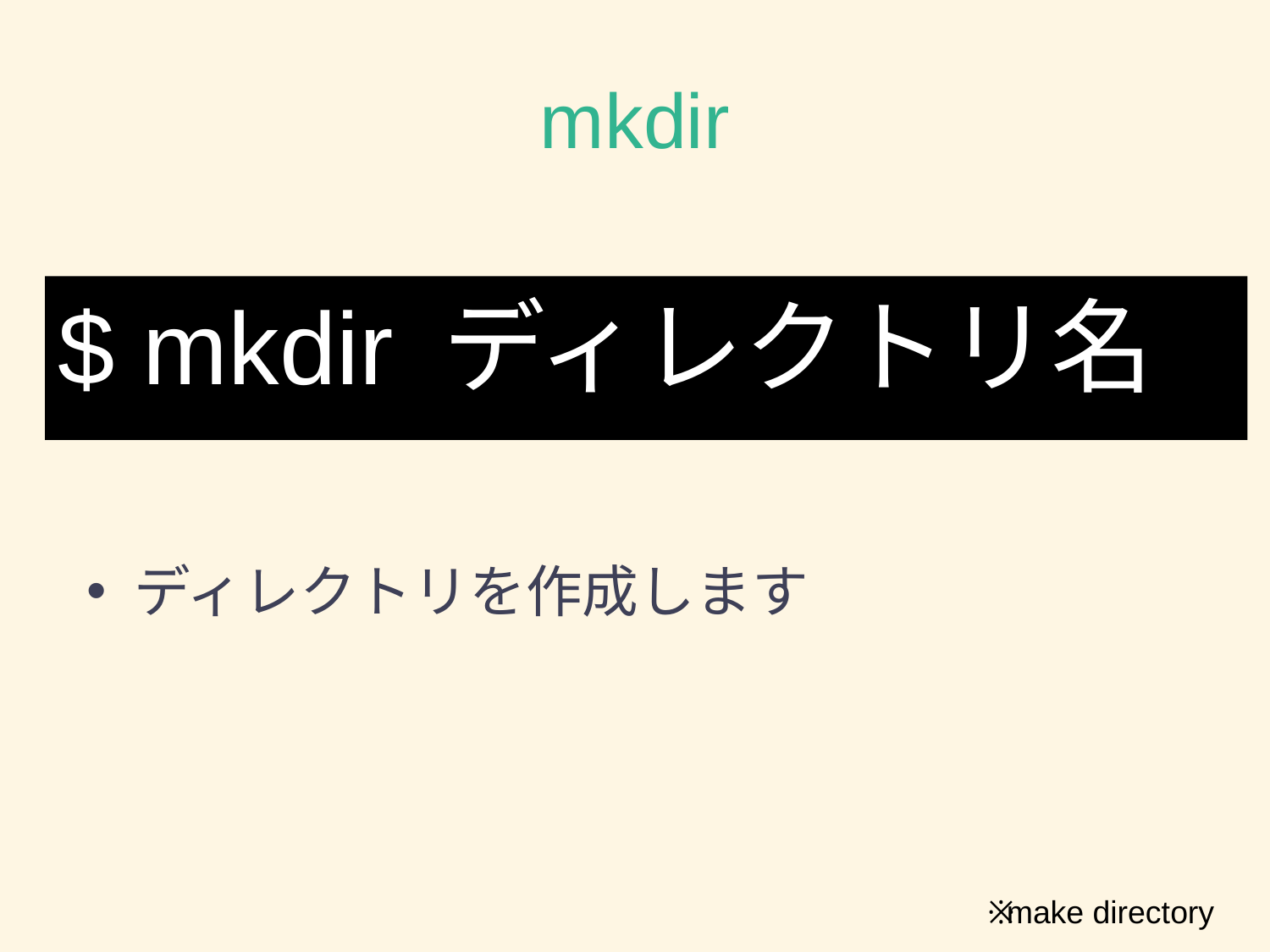

# mkdir
$ mkdir ディレクトリ名
ディレクトリを作成します
※make directory